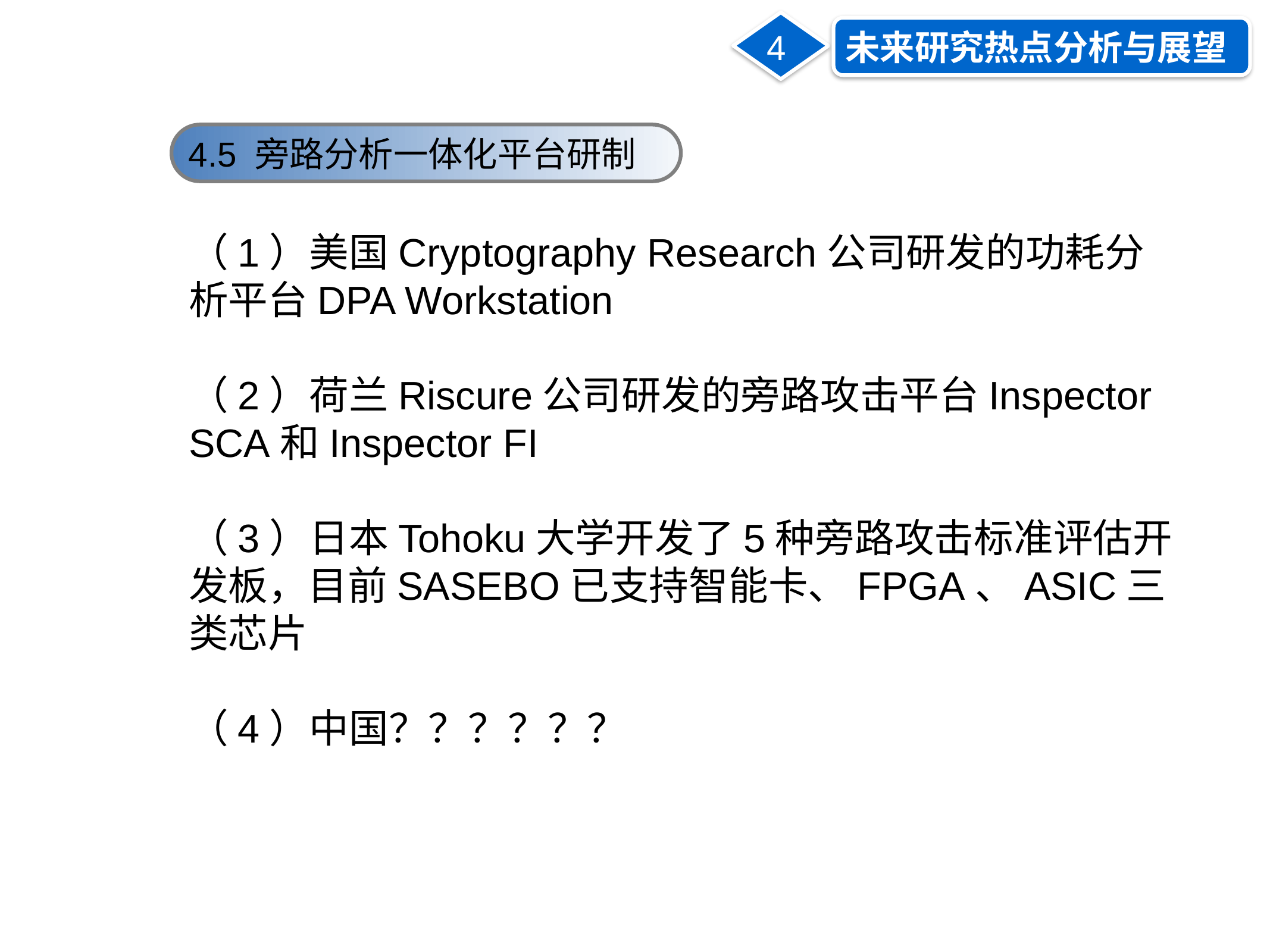

4
未来研究热点分析与展望
4.5 旁路分析一体化平台研制
（1）美国Cryptography Research公司研发的功耗分析平台DPA Workstation

（2）荷兰Riscure公司研发的旁路攻击平台Inspector SCA和Inspector FI

（3）日本Tohoku大学开发了5种旁路攻击标准评估开发板，目前SASEBO已支持智能卡、FPGA、ASIC三类芯片

（4）中国？？？？？？